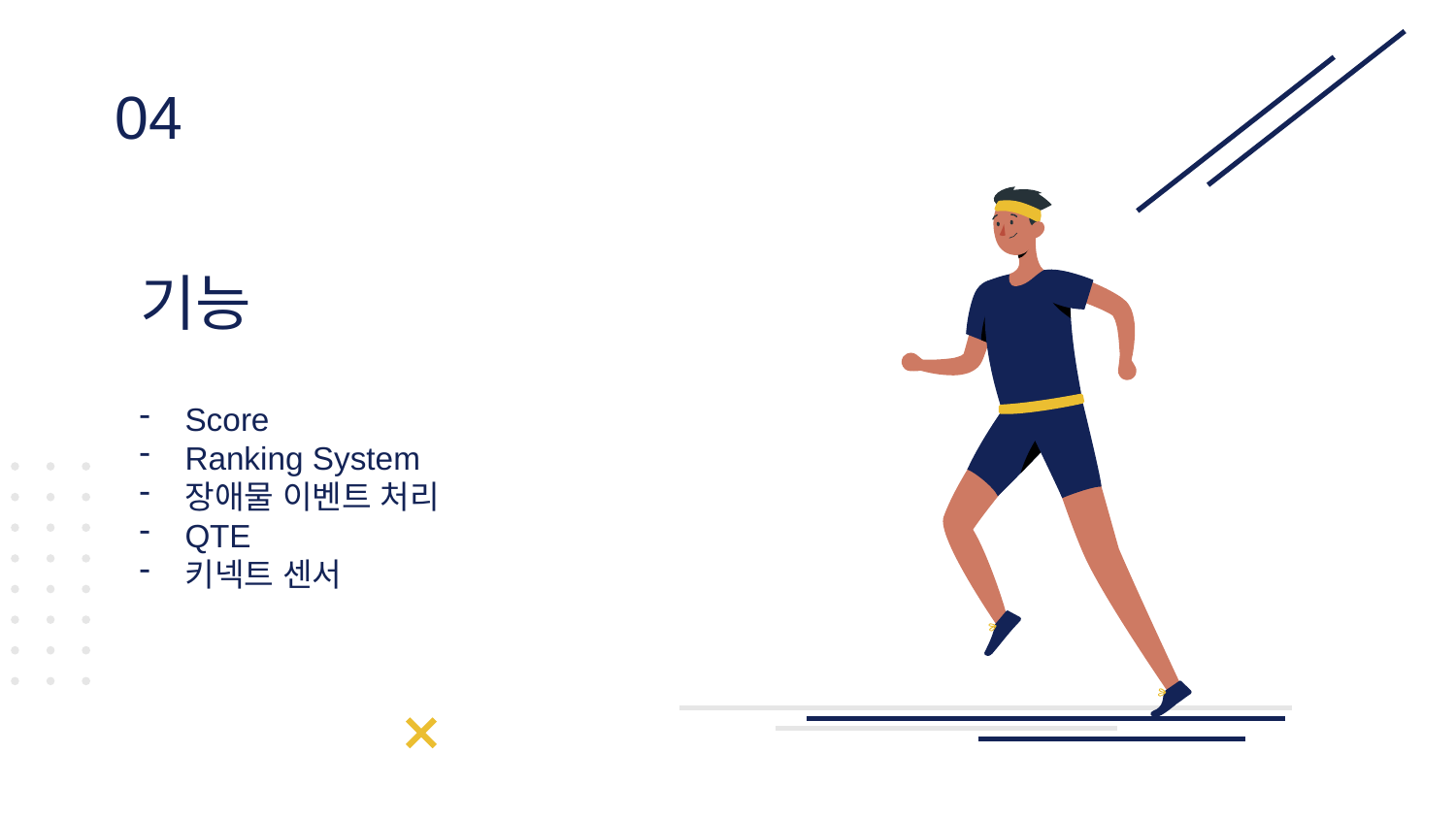

# 04

기능
Score
Ranking System
장애물 이벤트 처리
QTE
키넥트 센서